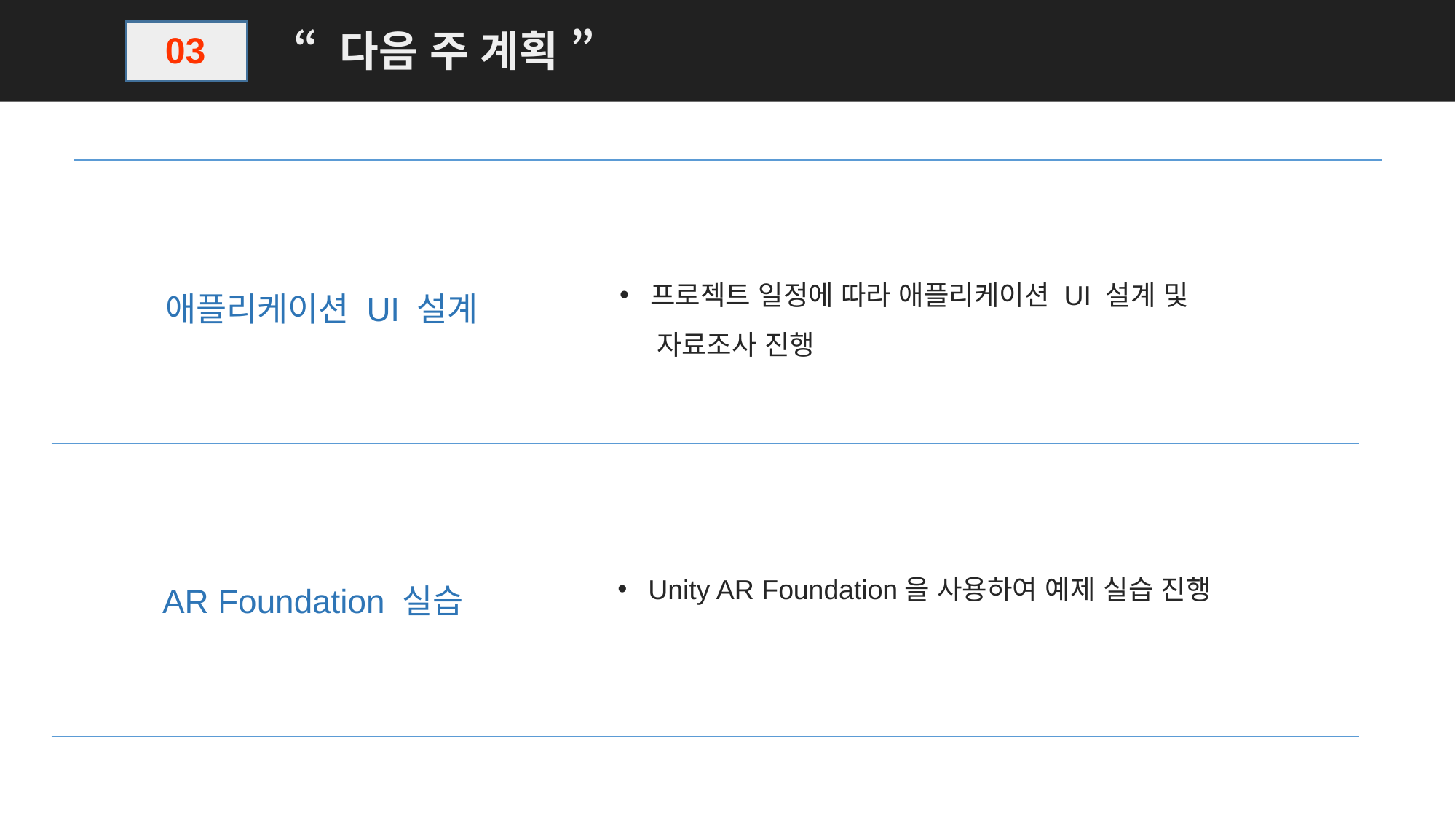

“ 다음 주 계획 ”

03
프로젝트 일정에 따라 애플리케이션 UI 설계 및
    자료조사 진행
애플리케이션 UI 설계
Unity AR Foundation을 사용하여 예제 실습 진행

AR Foundation 실습